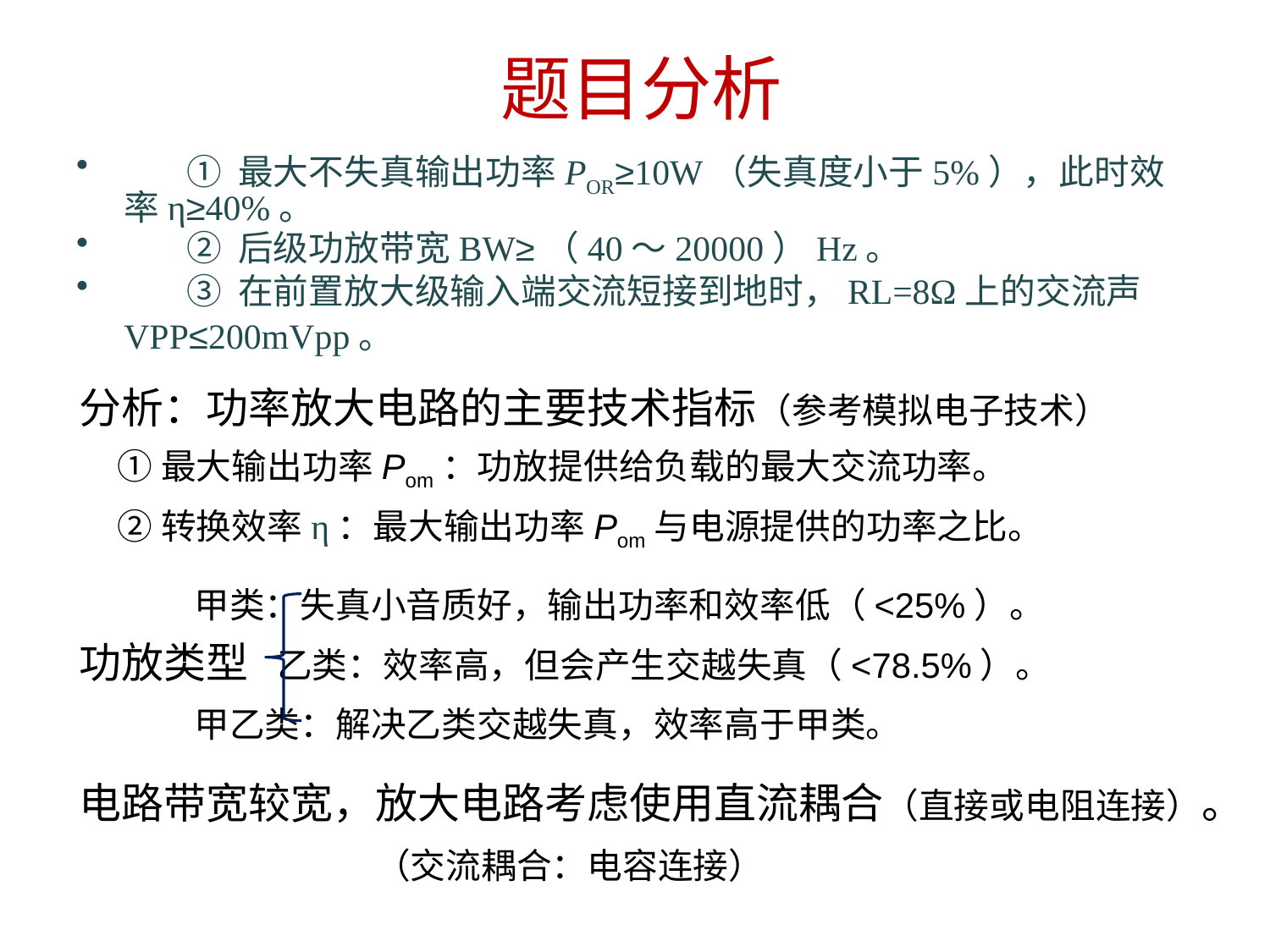

# 题目分析
        ① 最大不失真输出功率POR≥10W（失真度小于5%），此时效率η≥40%。
        ② 后级功放带宽BW≥（40～20000）Hz。
        ③ 在前置放大级输入端交流短接到地时，RL=8Ω上的交流声VPP≤200mVpp。
分析：功率放大电路的主要技术指标（参考模拟电子技术）
    ①最大输出功率Pom：功放提供给负载的最大交流功率。
    ②转换效率η：最大输出功率Pom与电源提供的功率之比。
           甲类：失真小音质好，输出功率和效率低（<25%）。
功放类型   乙类：效率高，但会产生交越失真（<78.5%）。
           甲乙类：解决乙类交越失真，效率高于甲类。

电路带宽较宽，放大电路考虑使用直流耦合（直接或电阻连接）。
                              （交流耦合：电容连接）